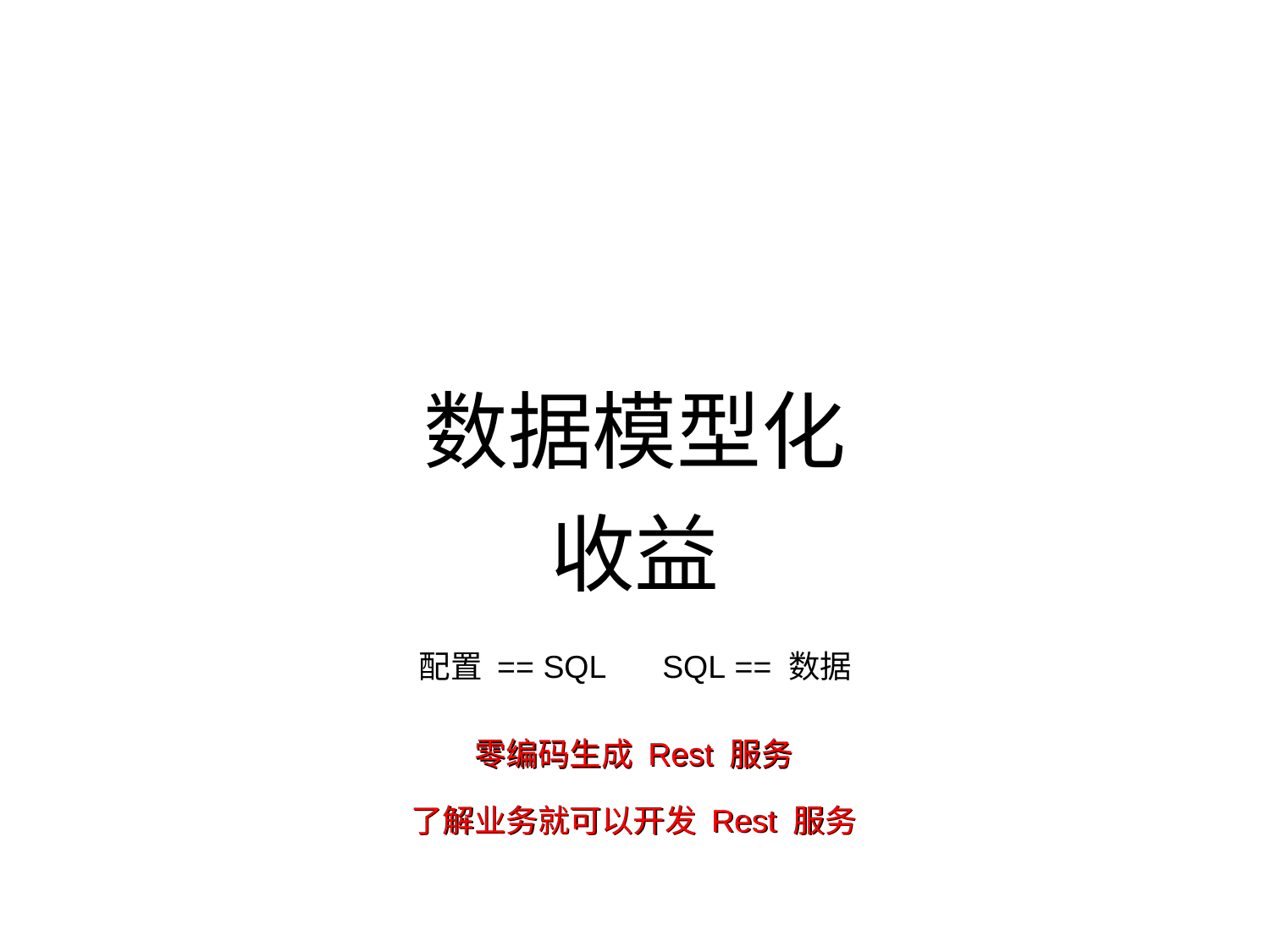

# 数据模型化
收益
配置 == SQL
SQL == 数据
零编码生成 Rest 服务
零编码生成 Rest 服务
了解业务就可以开发 Rest 服务
了解业务就可以开发 Rest 服务